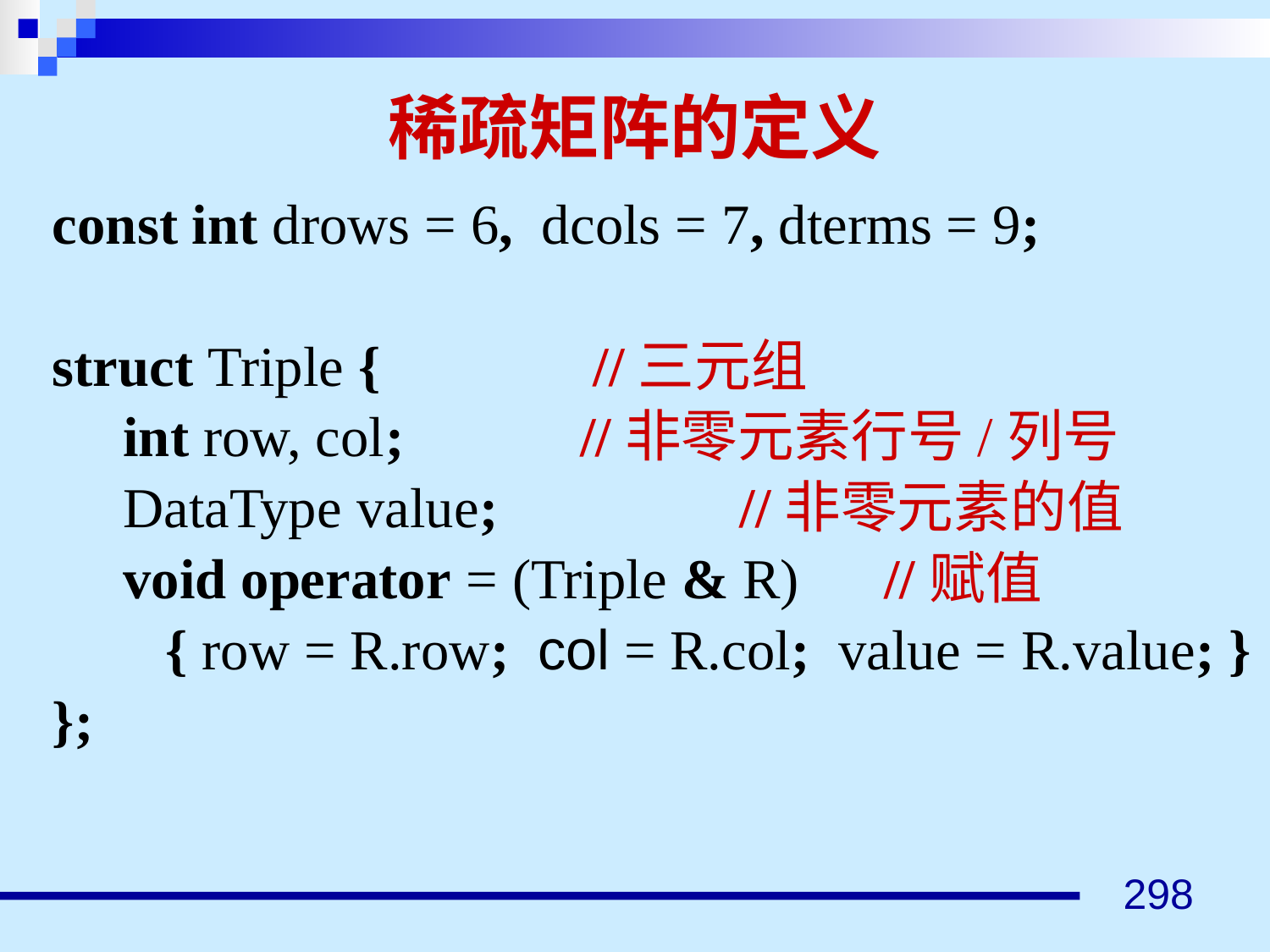

# 稀疏矩阵的定义
const int drows = 6,  dcols = 7, dterms = 9;

struct Triple {               //三元组
     int row, col;	       //非零元素行号/列号
     DataType value;                 //非零元素的值
     void operator = (Triple & R)      //赋值
        { row = R.row;  col = R.col;  value = R.value; }
};

298